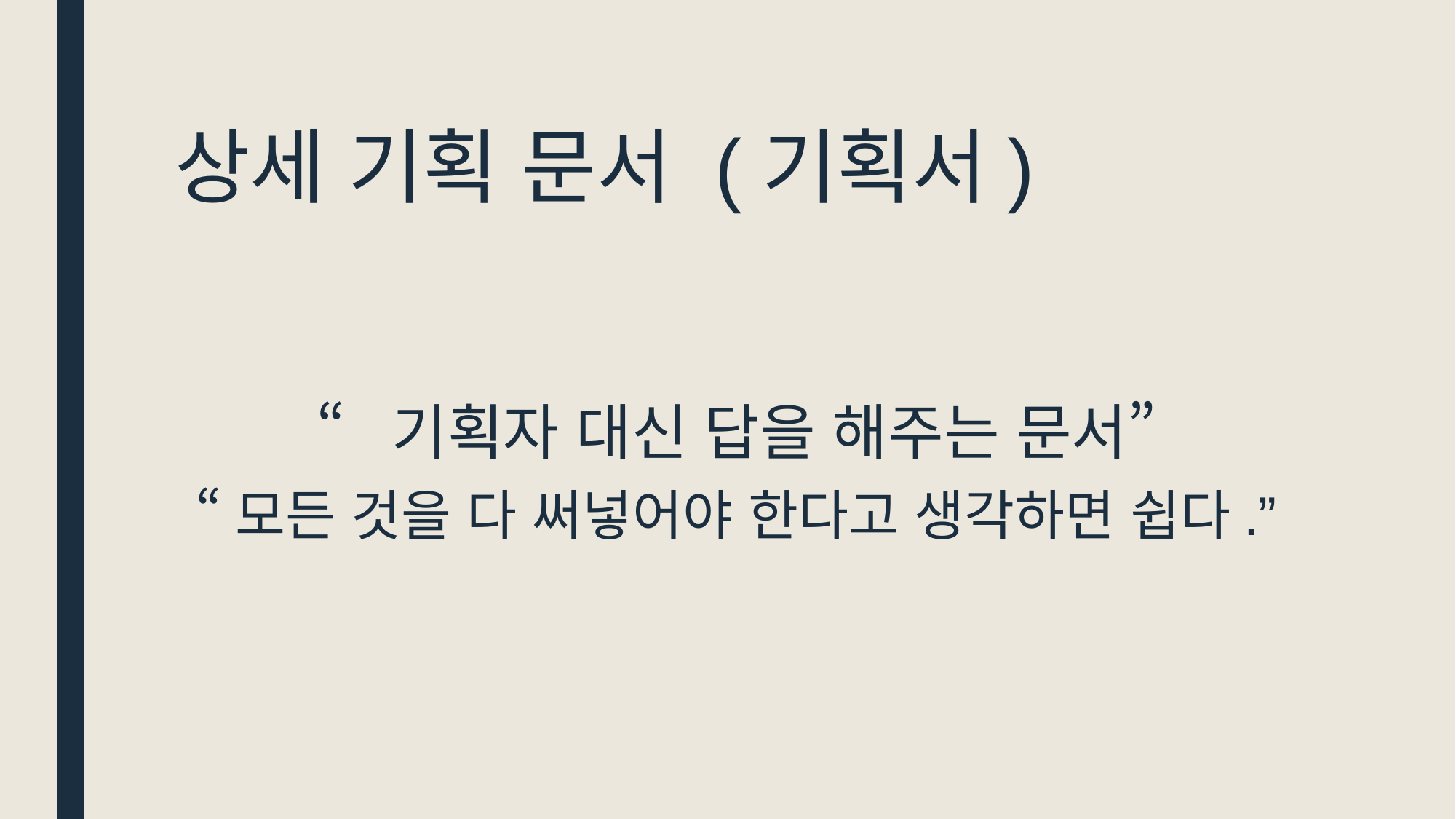

# 상세 기획 문서 (기획서)

“기획자 대신 답을 해주는 문서”
“모든 것을 다 써넣어야 한다고 생각하면 쉽다.”